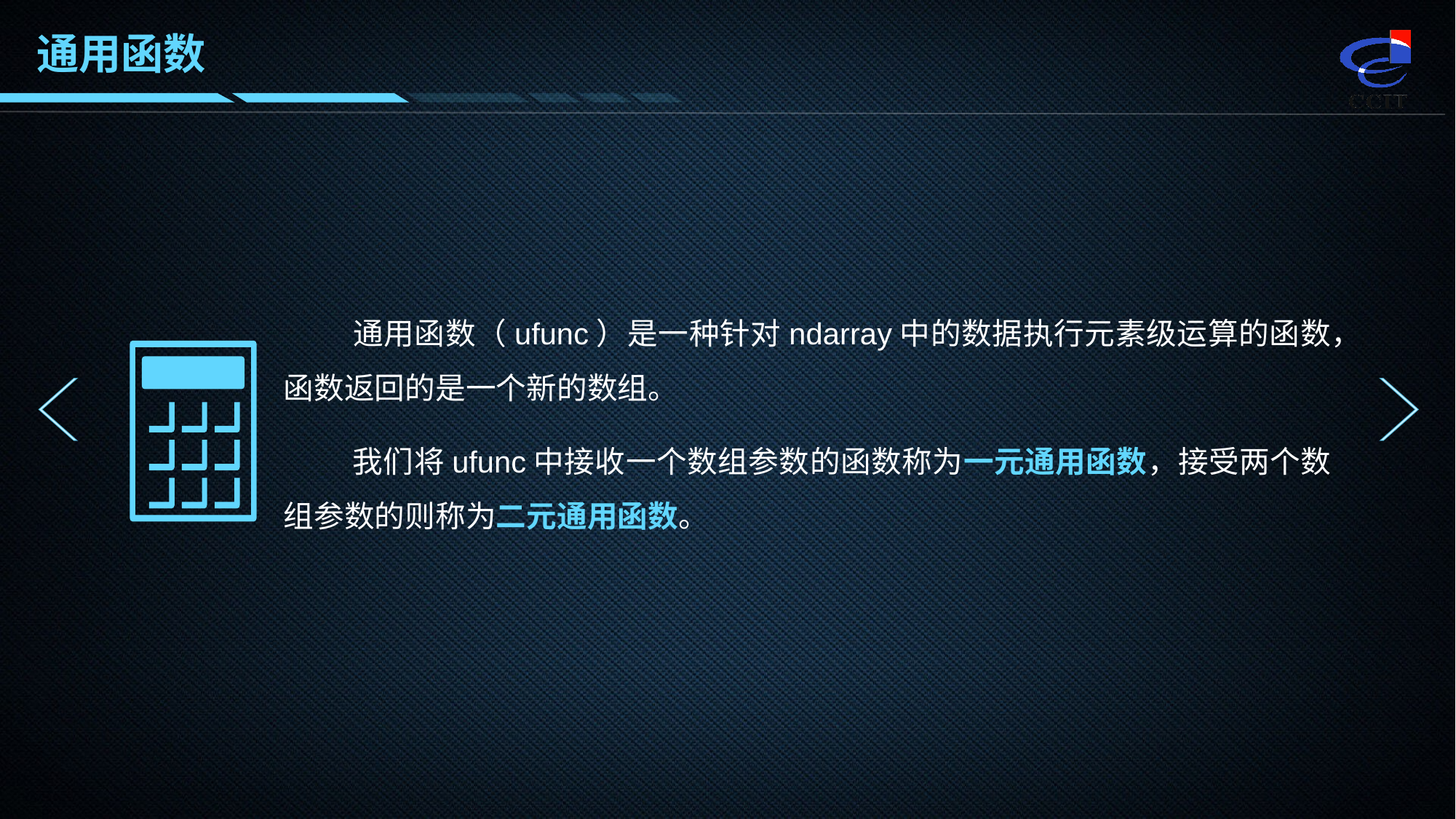

通用函数

 通用函数（ufunc）是一种针对ndarray中的数据执行元素级运算的函数，函数返回的是一个新的数组。
 我们将ufunc中接收一个数组参数的函数称为一元通用函数，接受两个数组参数的则称为二元通用函数。